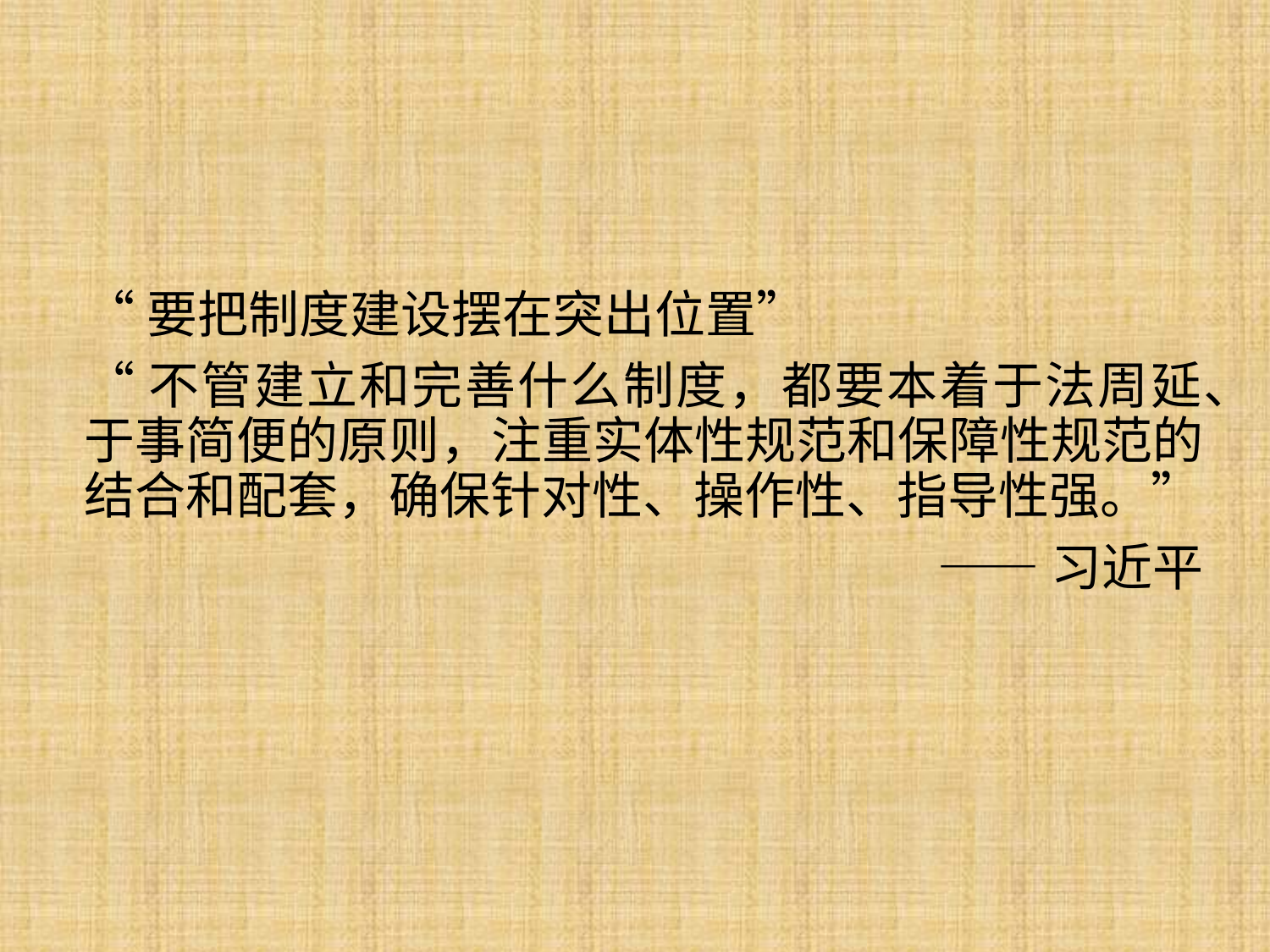

“要把制度建设摆在突出位置”
“不管建立和完善什么制度，都要本着于法周延、于事简便的原则，注重实体性规范和保障性规范的结合和配套，确保针对性、操作性、指导性强。”
——习近平